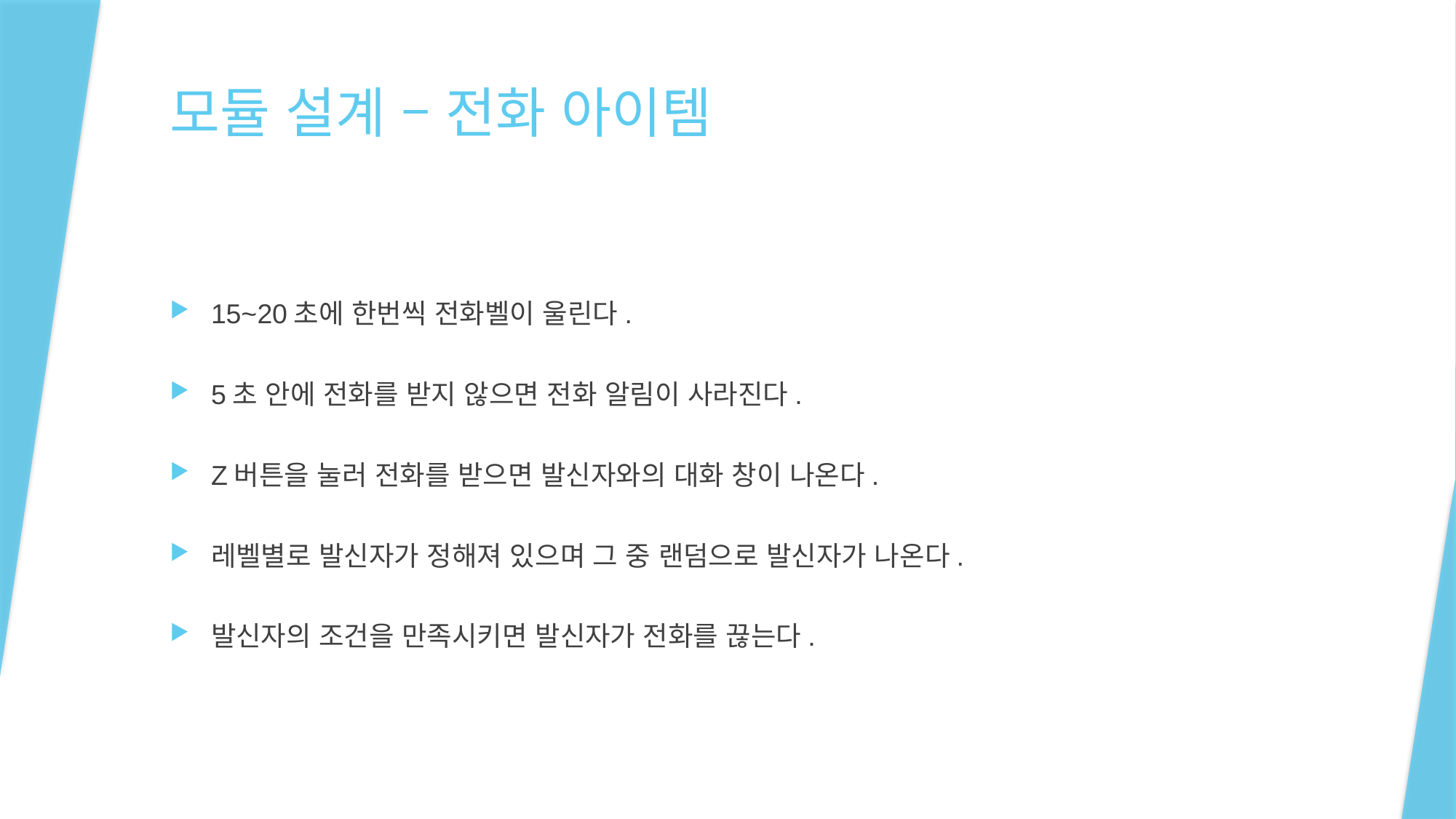

# 모듈 설계 – 전화 아이템
15~20초에 한번씩 전화벨이 울린다.
5초 안에 전화를 받지 않으면 전화 알림이 사라진다.
Z버튼을 눌러 전화를 받으면 발신자와의 대화 창이 나온다.
레벨별로 발신자가 정해져 있으며 그 중 랜덤으로 발신자가 나온다.
발신자의 조건을 만족시키면 발신자가 전화를 끊는다.